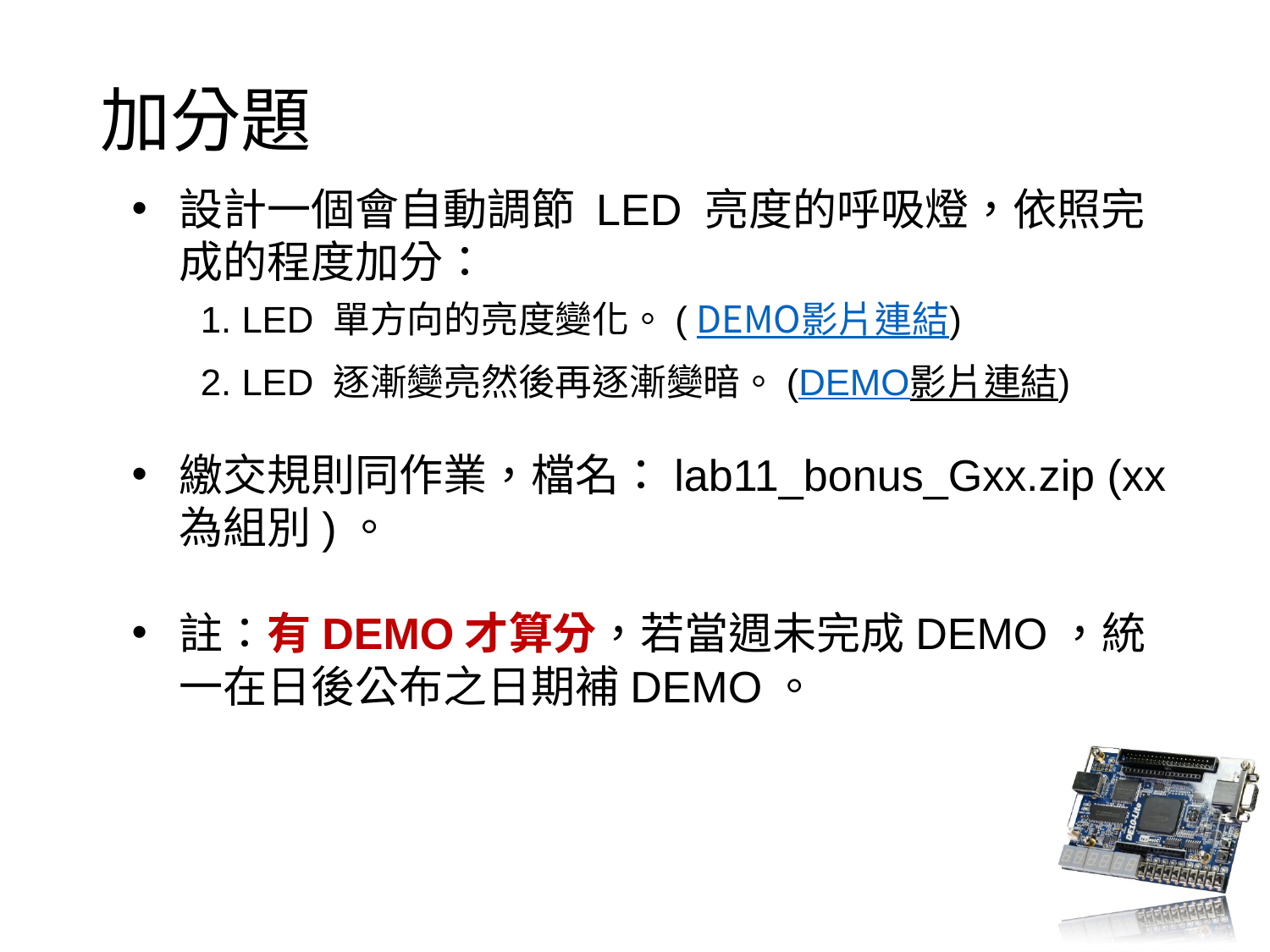

# 加分題
設計一個會自動調節 LED 亮度的呼吸燈，依照完成的程度加分：
 1. LED 單方向的亮度變化。(DEMO影片連結)
 2. LED 逐漸變亮然後再逐漸變暗。(DEMO影片連結)
繳交規則同作業，檔名：lab11_bonus_Gxx.zip (xx為組別)。
註：有DEMO才算分，若當週未完成DEMO，統一在日後公布之日期補DEMO。